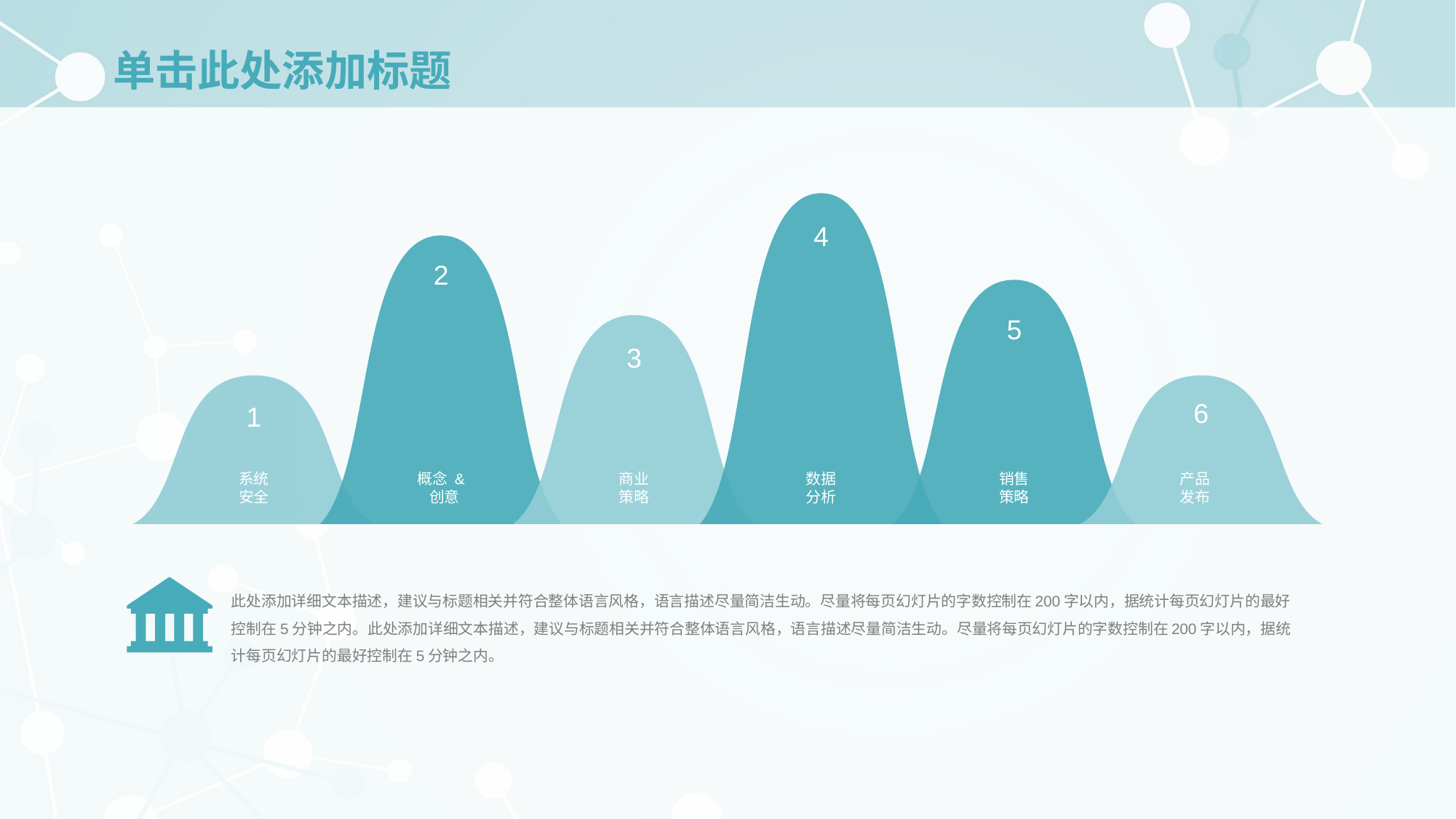

# 单击此处添加标题

4

2

5

3

6
1
系统
安全
概念 &
 创意
商业
策略
数据
分析
销售
策略
产品
发布

此处添加详细文本描述，建议与标题相关并符合整体语言风格，语言描述尽量简洁生动。尽量将每页幻灯片的字数控制在200字以内，据统计每页幻灯片的最好控制在5分钟之内。此处添加详细文本描述，建议与标题相关并符合整体语言风格，语言描述尽量简洁生动。尽量将每页幻灯片的字数控制在200字以内，据统计每页幻灯片的最好控制在5分钟之内。